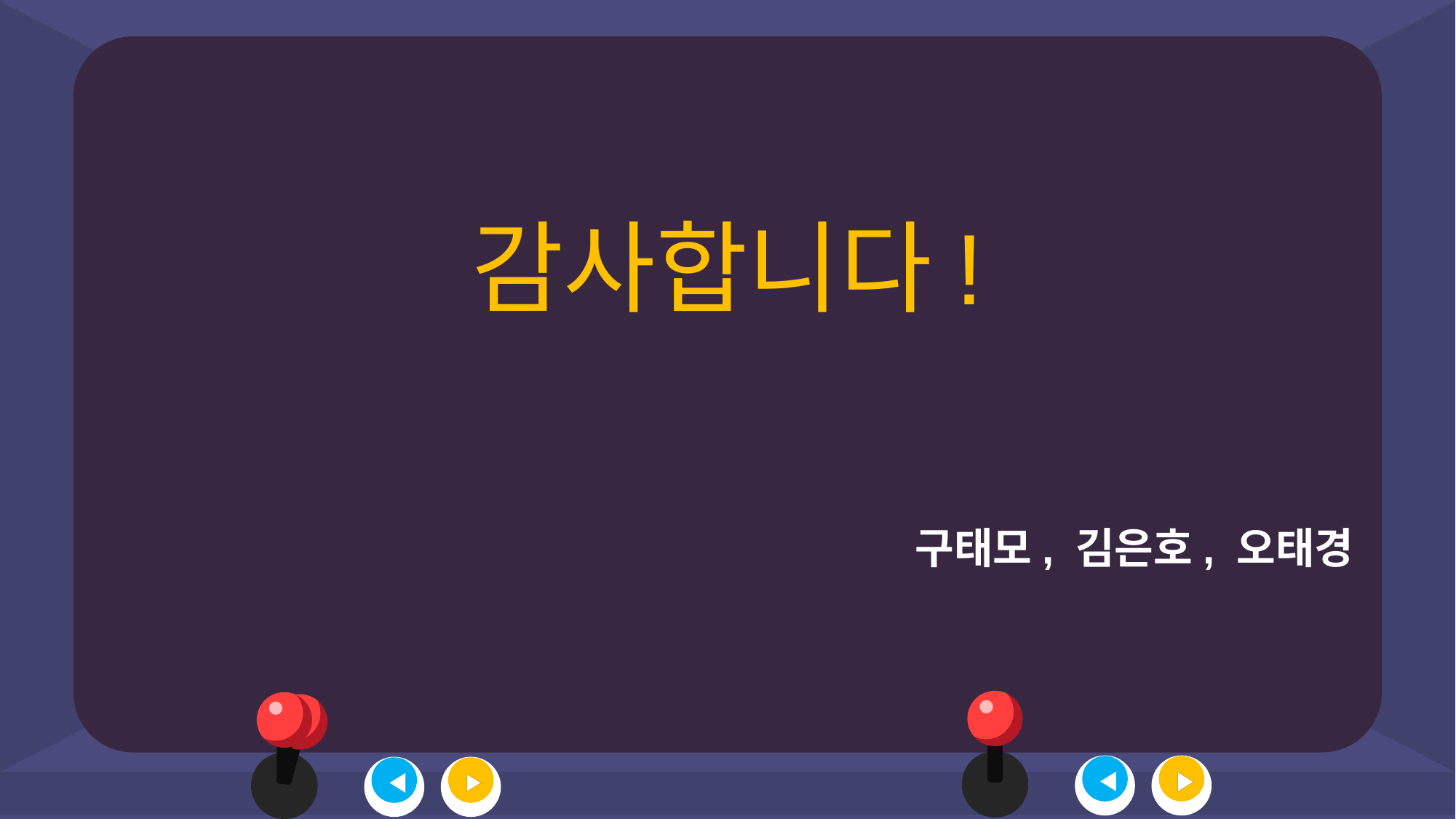

감사합니다!

구태모, 김은호, 오태경

◀
▶

◀
▶